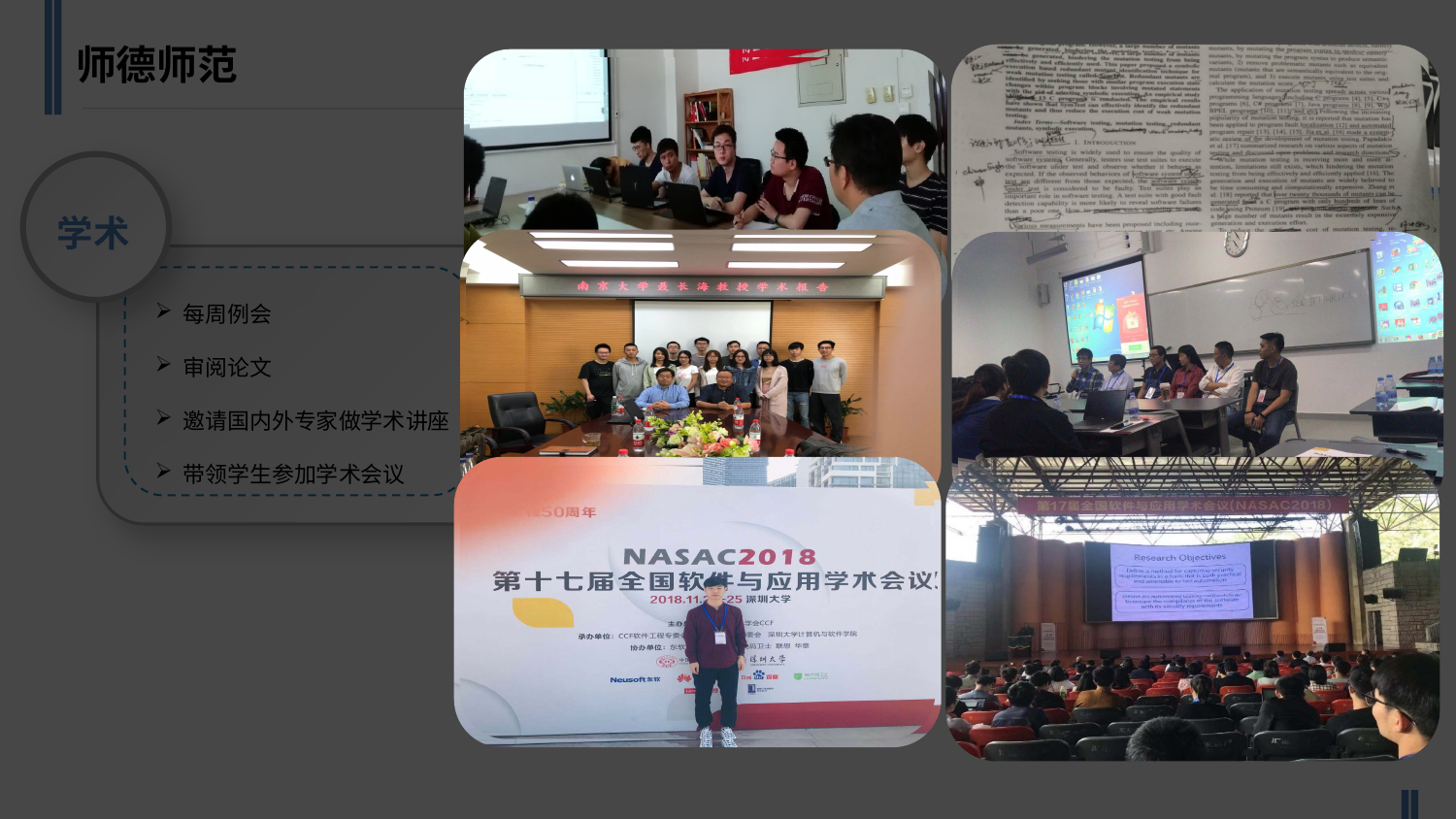

师德师范

学术

每周例会
审阅论文
邀请国内外专家做学术讲座
带领学生参加学术会议